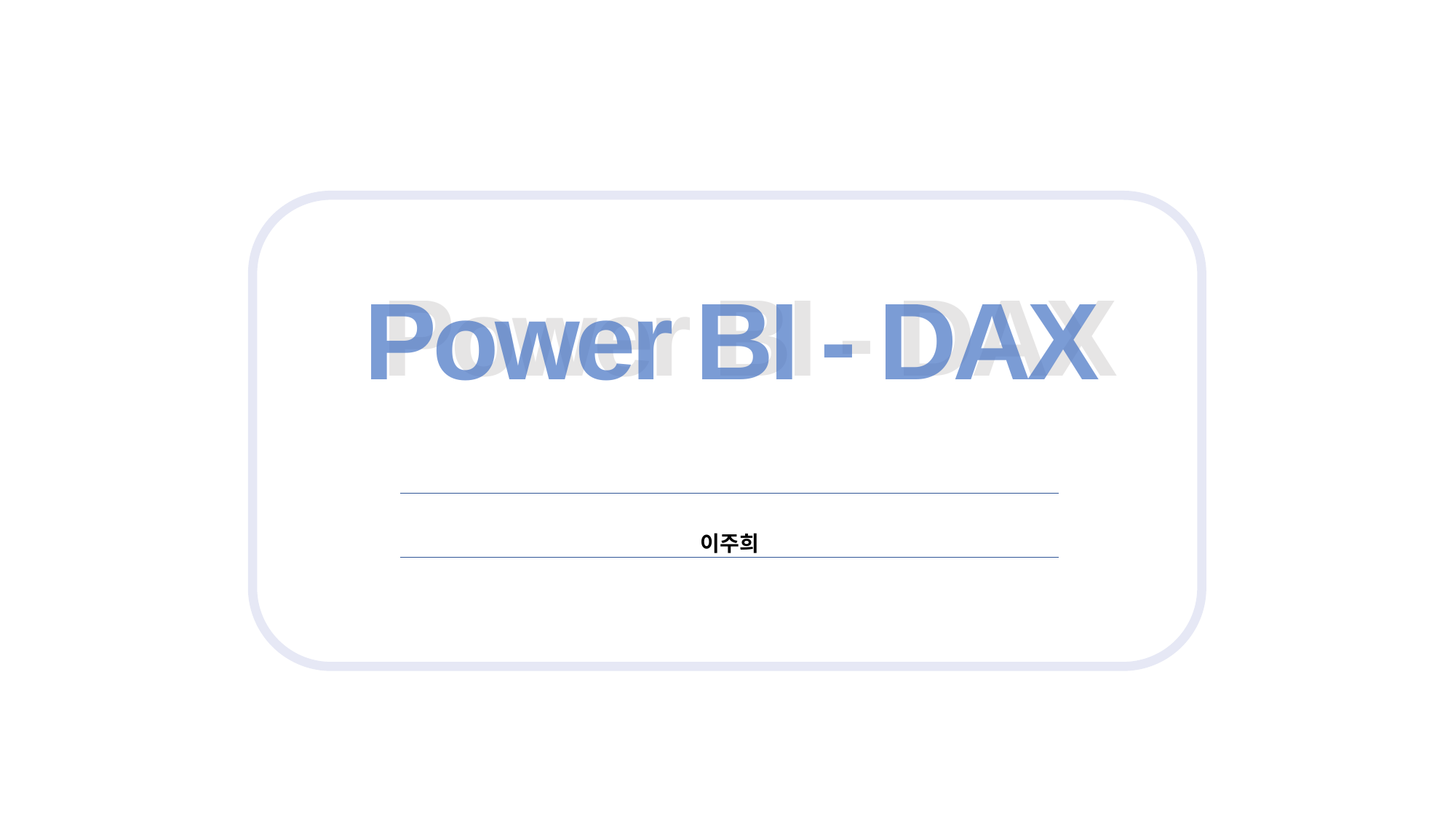

Power BI - DAX
Power BI - DAX
이주희